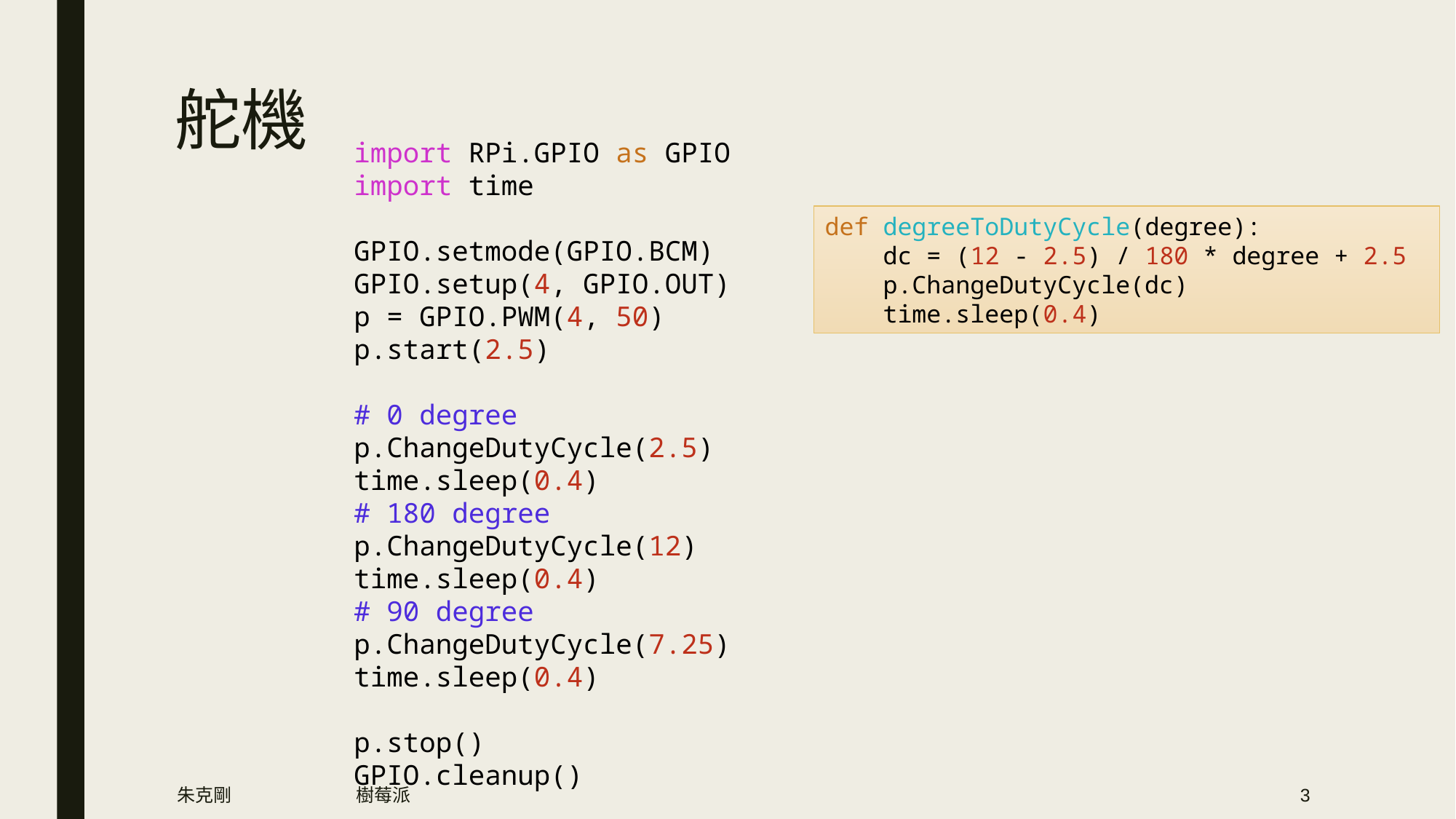

# 舵機
import RPi.GPIO as GPIO
import time

GPIO.setmode(GPIO.BCM)
GPIO.setup(4, GPIO.OUT)
p = GPIO.PWM(4, 50)
p.start(2.5)

# 0 degree
p.ChangeDutyCycle(2.5)
time.sleep(0.4)
# 180 degree
p.ChangeDutyCycle(12)
time.sleep(0.4)
# 90 degree
p.ChangeDutyCycle(7.25)
time.sleep(0.4)

p.stop()
GPIO.cleanup()
def degreeToDutyCycle(degree):
    dc = (12 - 2.5) / 180 * degree + 2.5
    p.ChangeDutyCycle(dc)
    time.sleep(0.4)
朱克剛
樹莓派
3